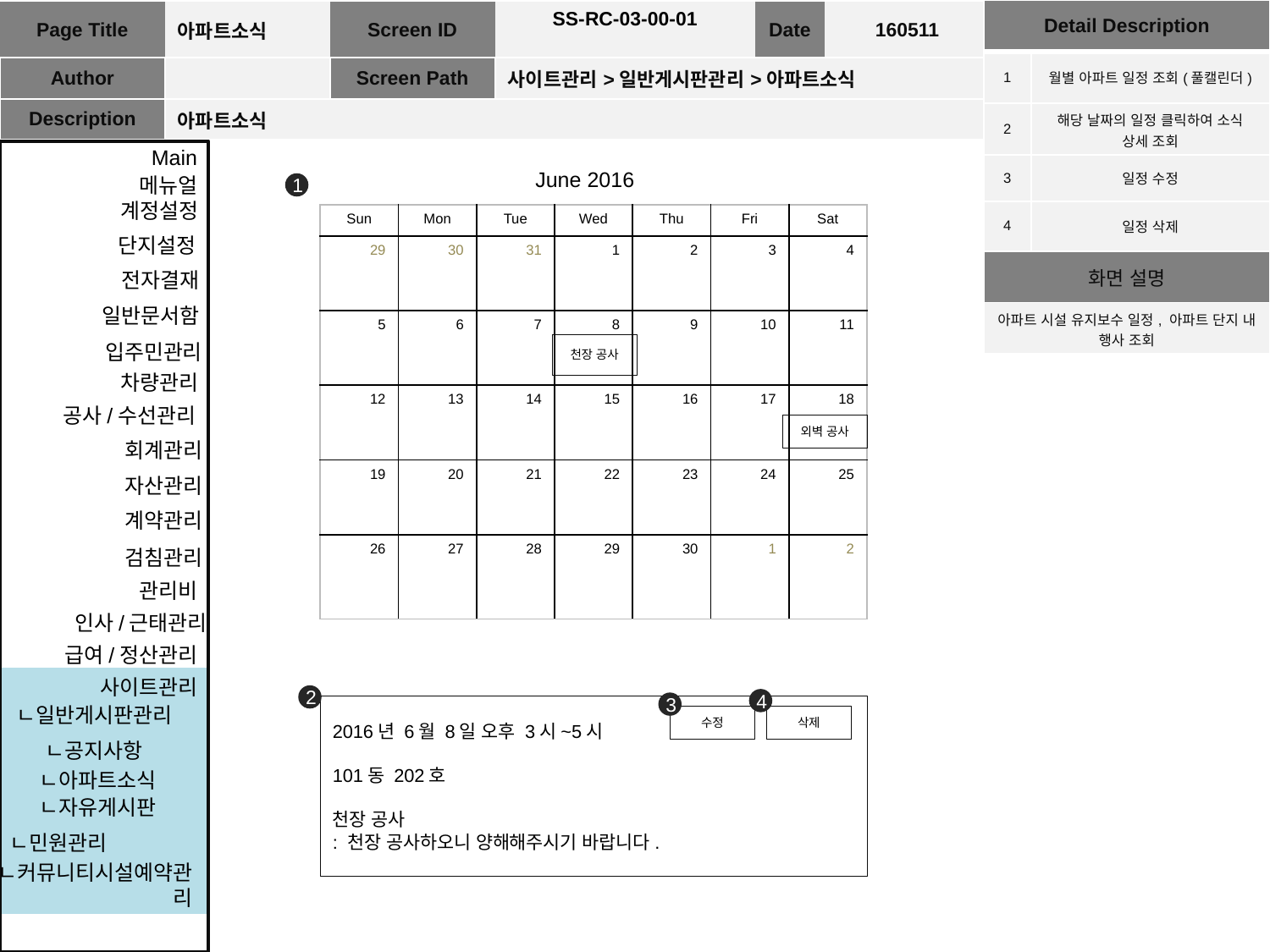

| Detail Description |  |
| --- | --- |
| 1 | 월별 아파트 일정 조회(풀캘린더) |
| 2 | 해당 날짜의 일정 클릭하여 소식 상세 조회 |
| 3 | 일정 수정 |
| 4 | 일정 삭제 |
| 화면 설명 |  |
| 아파트 시설 유지보수 일정, 아파트 단지 내 행사 조회 |  |
| Page Title | 아파트소식 | Screen ID | SS-RC-03-00-01 | Date | 160511 |
| --- | --- | --- | --- | --- | --- |
| Author |  | Screen Path | 사이트관리>일반게시판관리>아파트소식 |  |  |
| Description | 아파트소식 |  |  |  |  |
Main

June 2016
메뉴얼
1
계정설정
| Sun | Mon | Tue | Wed | Thu | Fri | Sat |
| --- | --- | --- | --- | --- | --- | --- |
| 29 | 30 | 31 | 1 | 2 | 3 | 4 |
| 5 | 6 | 7 | 8 | 9 | 10 | 11 |
| 12 | 13 | 14 | 15 | 16 | 17 | 18 |
| 19 | 20 | 21 | 22 | 23 | 24 | 25 |
| 26 | 27 | 28 | 29 | 30 | 1 | 2 |
단지설정
전자결재
일반문서함
입주민관리
천장 공사
차량관리
공사/수선관리
외벽 공사
회계관리
자산관리
계약관리
검침관리
관리비
인사/근태관리
급여/정산관리

사이트관리
2
4
3
ㄴ일반게시판관리
2016년 6월 8일 오후 3시~5시

101동 202호

천장 공사
: 천장 공사하오니 양해해주시기 바랍니다.
수정
삭제
ㄴ공지사항
ㄴ아파트소식
ㄴ자유게시판
ㄴ민원관리
ㄴ커뮤니티시설예약관리